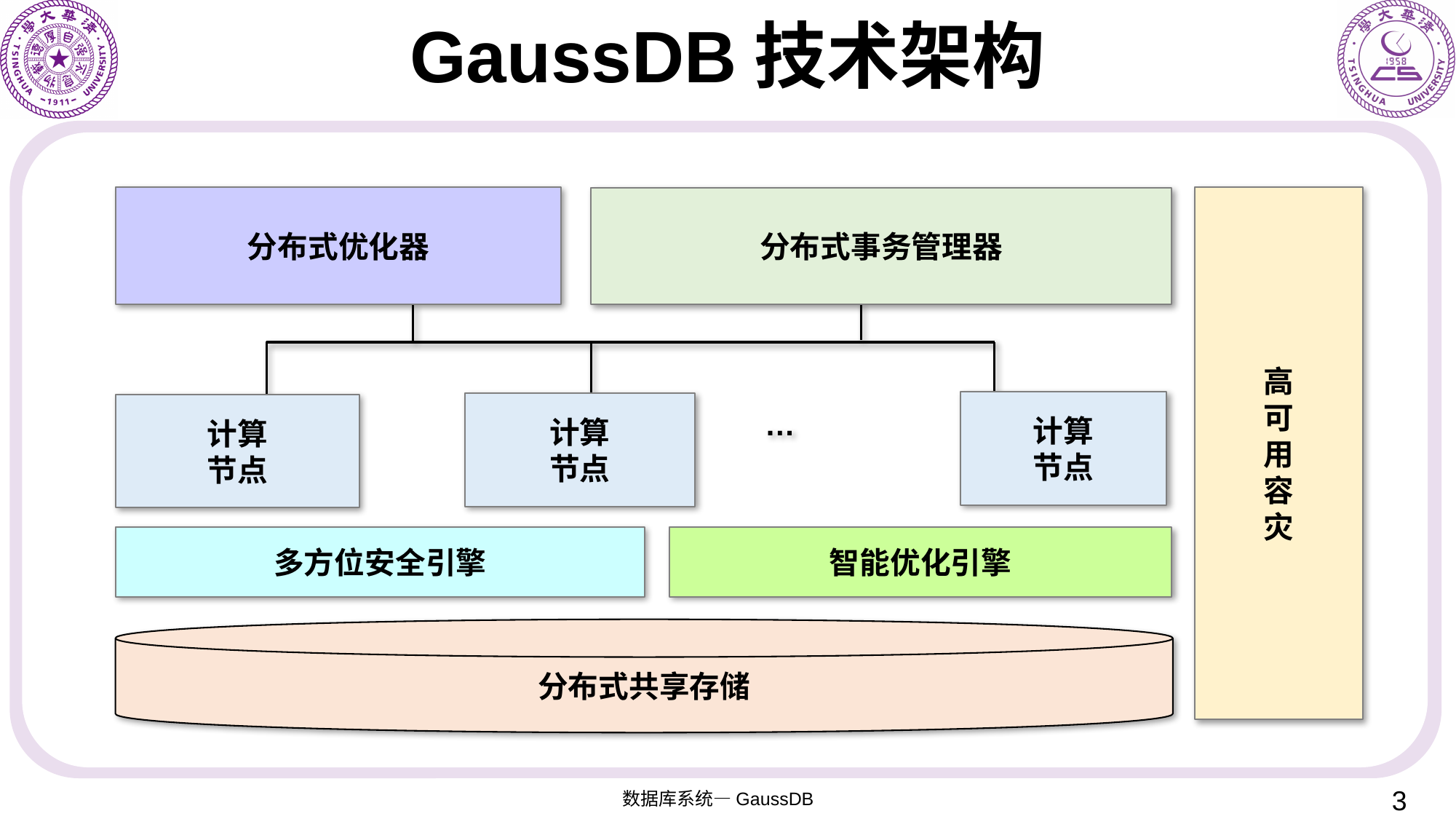

# GaussDB技术架构

高
可
用
容
灾
分布式优化器
分布式事务管理器
计算
节点
计算
节点
计算
节点
…
多方位安全引擎
智能优化引擎
分布式共享存储
3
数据库系统—GaussDB